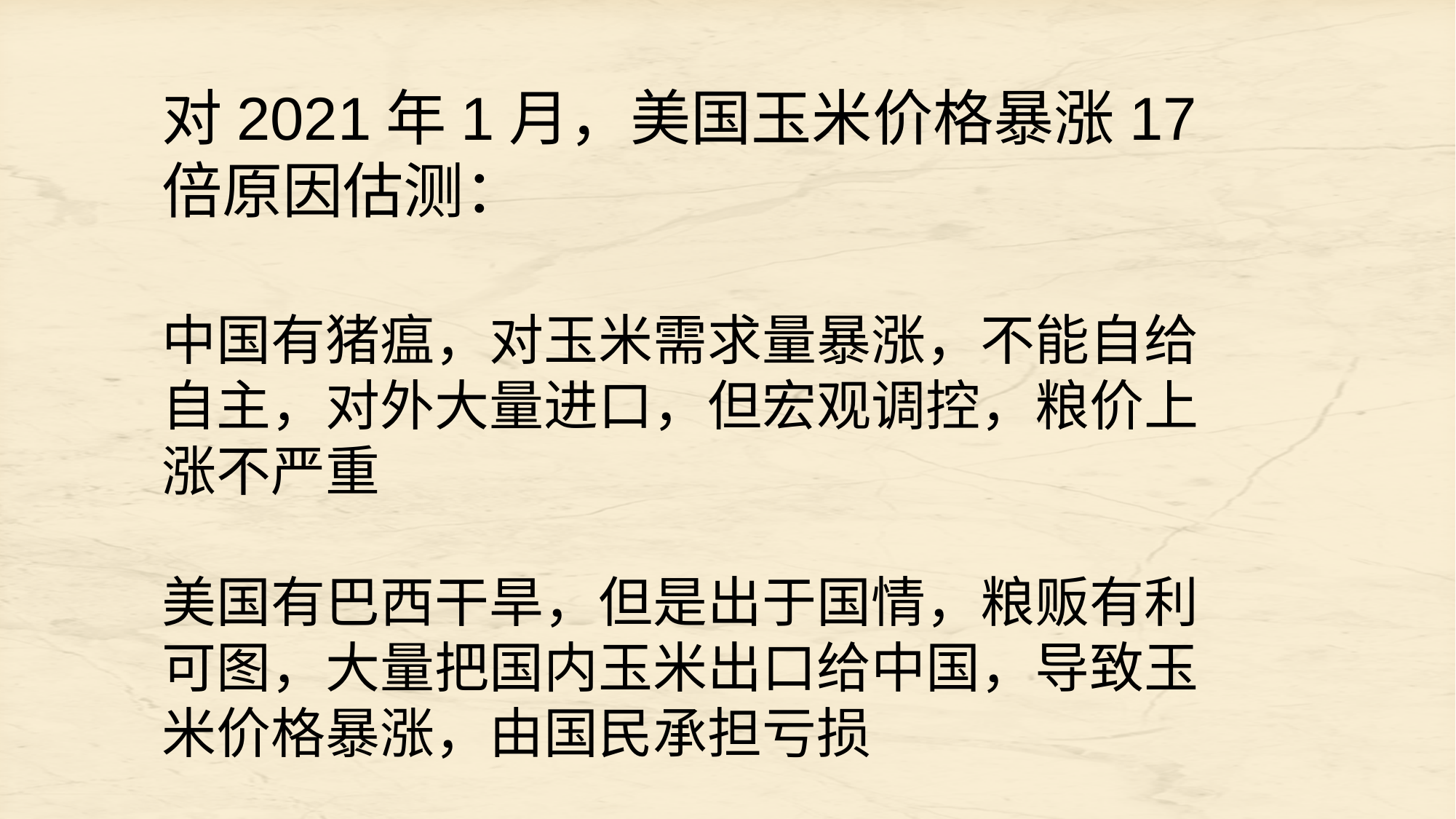

对2021年1月，美国玉米价格暴涨17倍原因估测：

中国有猪瘟，对玉米需求量暴涨，不能自给自主，对外大量进口，但宏观调控，粮价上涨不严重

美国有巴西干旱，但是出于国情，粮贩有利可图，大量把国内玉米出口给中国，导致玉米价格暴涨，由国民承担亏损